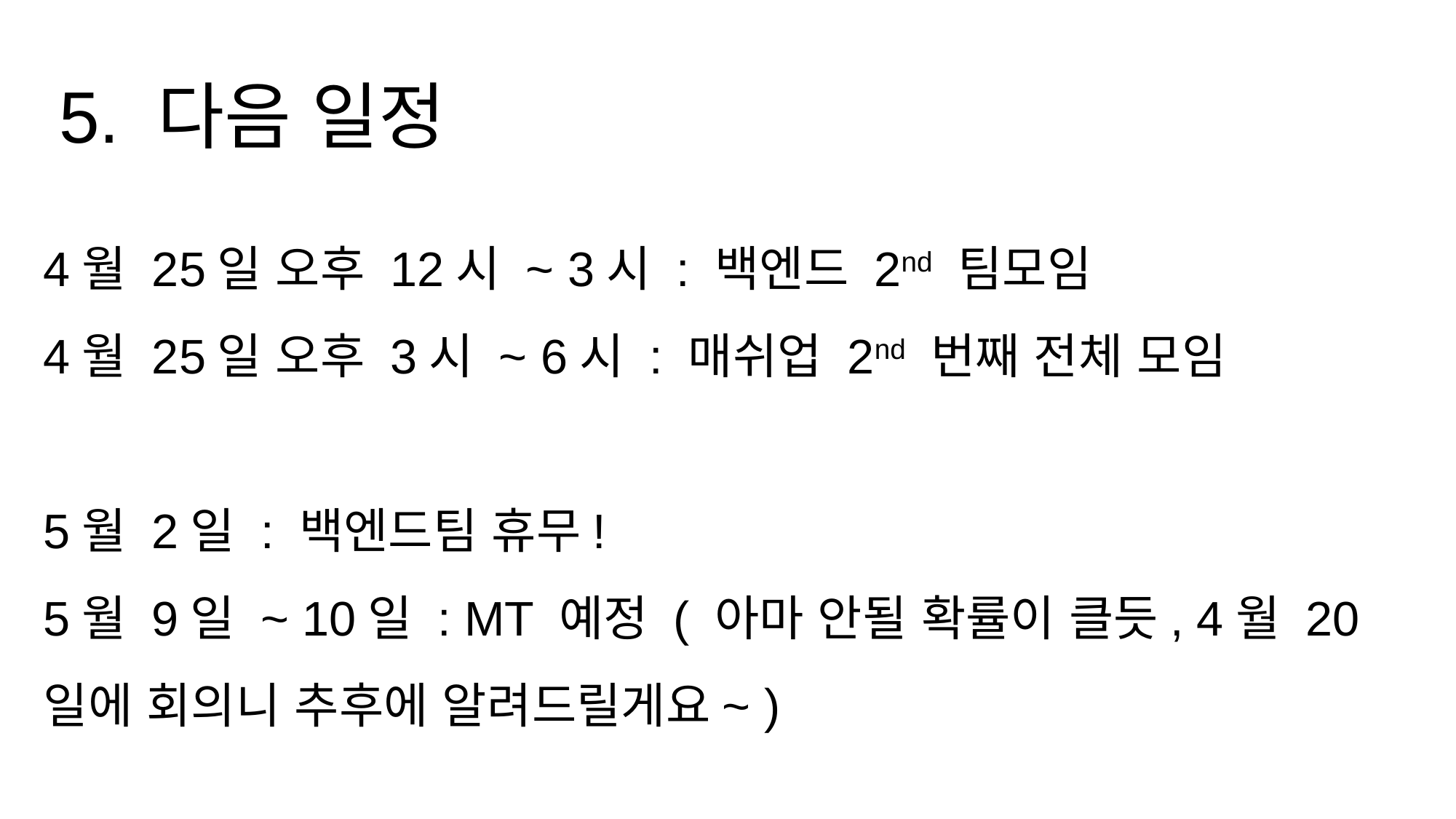

5. 다음 일정
4월 25일 오후 12시 ~ 3시 : 백엔드 2nd 팀모임
4월 25일 오후 3시 ~ 6시 : 매쉬업 2nd 번째 전체 모임

5월 2일 : 백엔드팀 휴무!
5월 9일 ~ 10일 : MT 예정 ( 아마 안될 확률이 클듯, 4월 20일에 회의니 추후에 알려드릴게요~ )